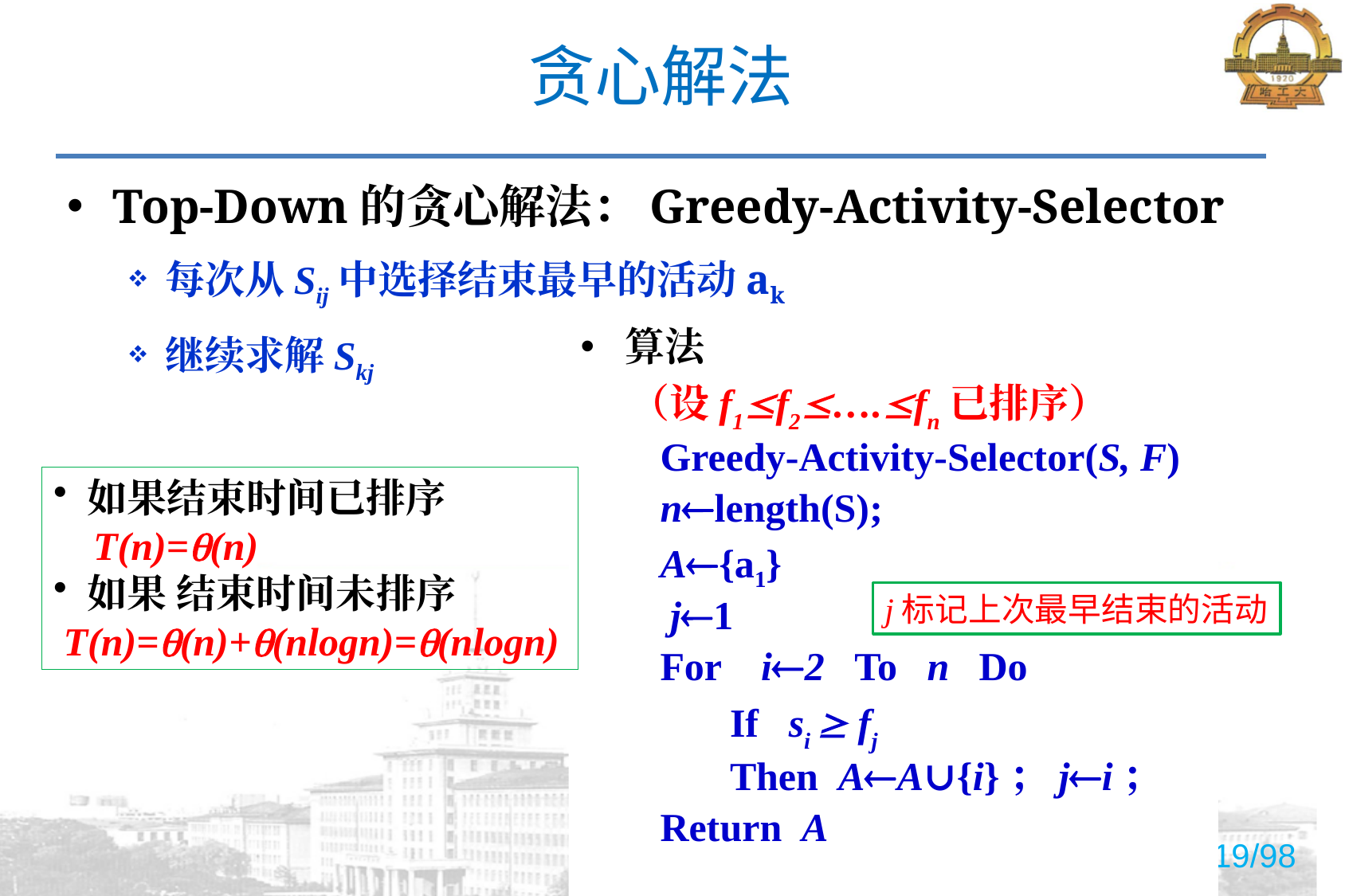

# 贪心解法
Top-Down的贪心解法：Greedy-Activity-Selector
每次从Sij中选择结束最早的活动ak
继续求解Skj

算法
    （设f1≤f2≤….≤fn已排序）
  Greedy-Activity-Selector(S, F)
  n←length(S);
  A←{a1}
   j←1
  For    i←2   To   n   Do
         If   si ≥ fj
         Then  A←A∪{i}；j←i；
  Return  A
 如果结束时间已排序
    T(n)=θ(n)
 如果 结束时间未排序
 T(n)=θ(n)+θ(nlogn)=θ(nlogn)
j标记上次最早结束的活动